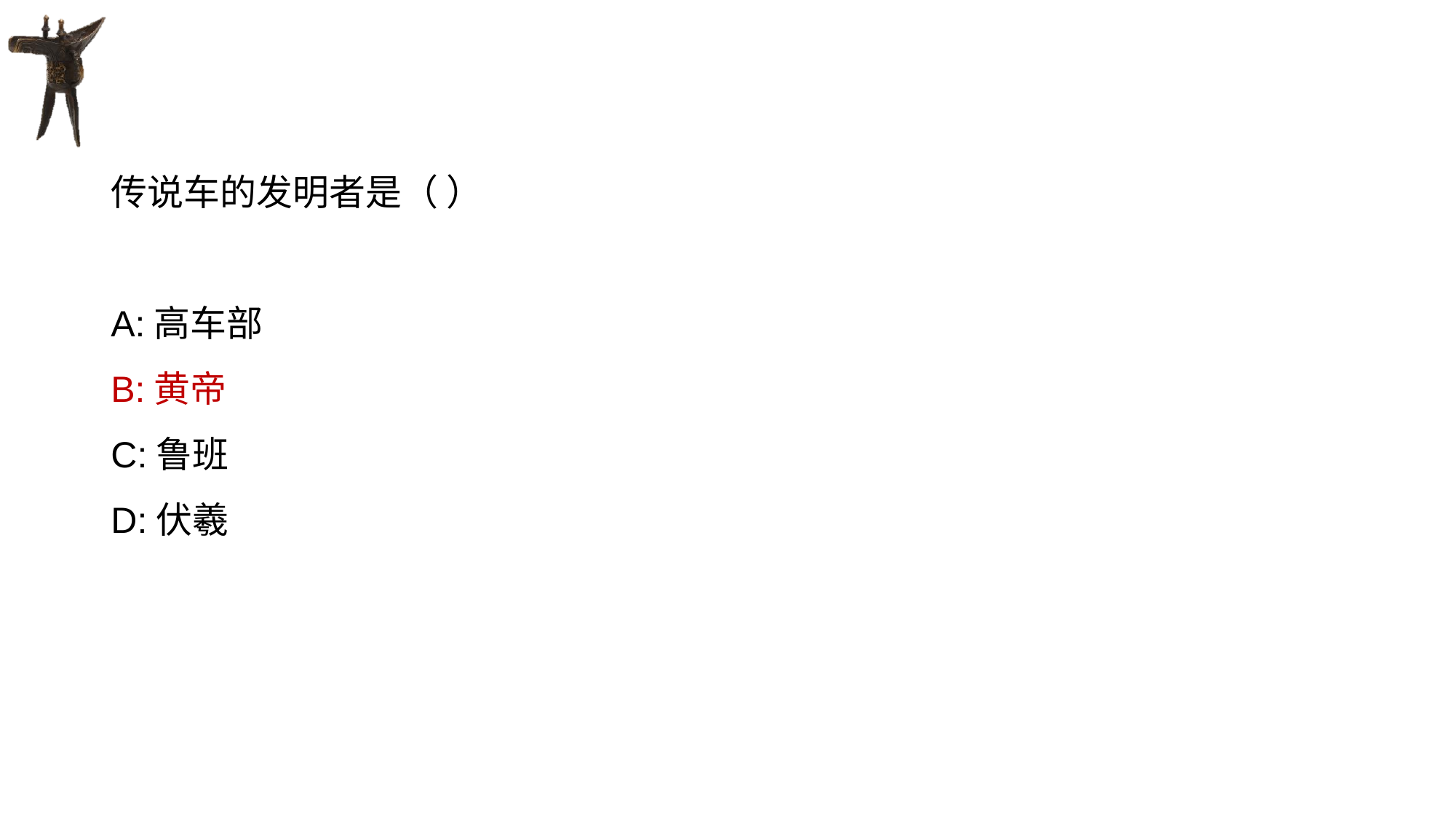

#
传说车的发明者是（ ）

A:高车部
B:黄帝
C:鲁班
D:伏羲

101